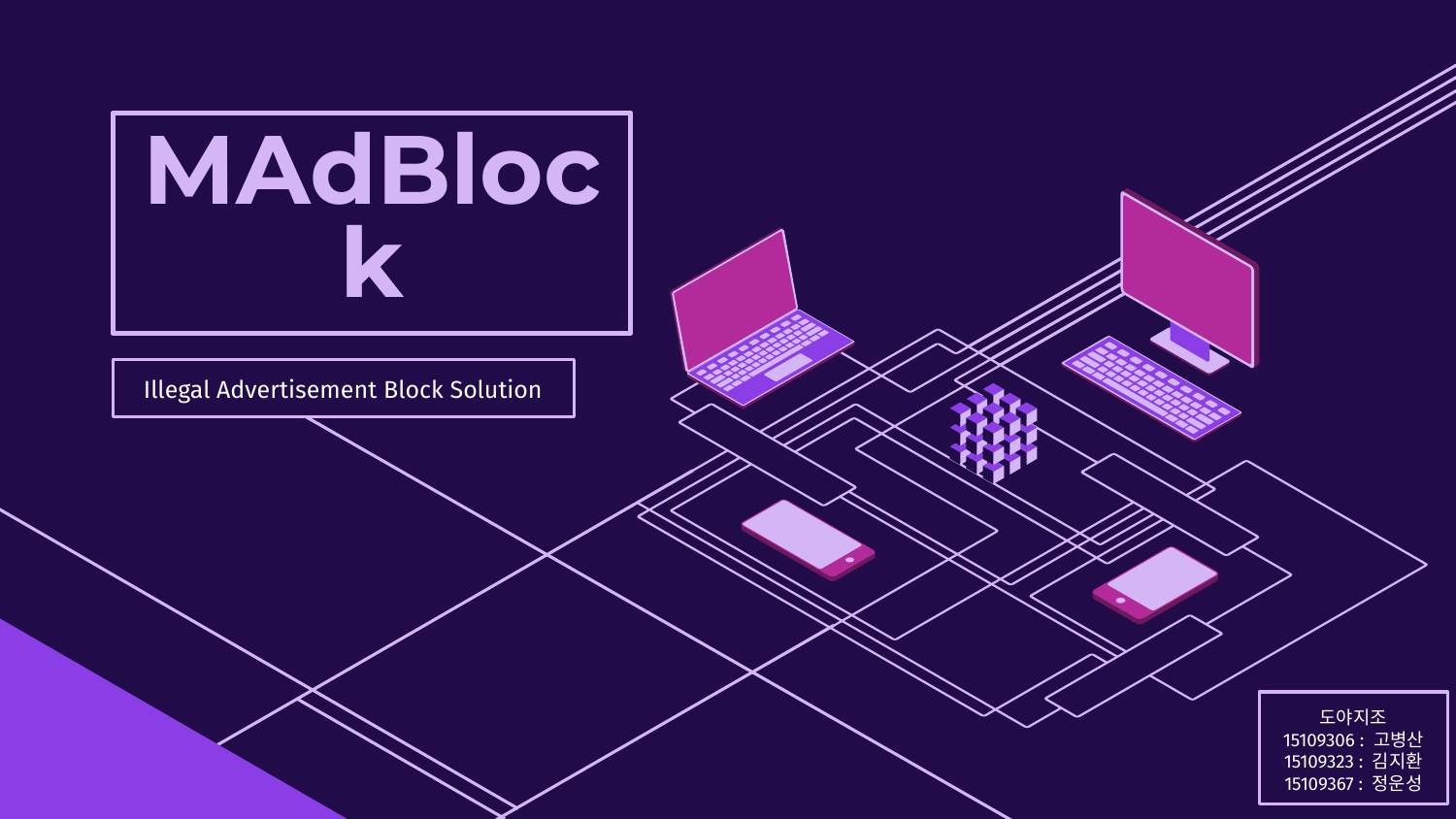

# MAdBlock
Illegal Advertisement Block Solution
도야지조
15109306 : 고병산
15109323 : 김지환
15109367 : 정운성